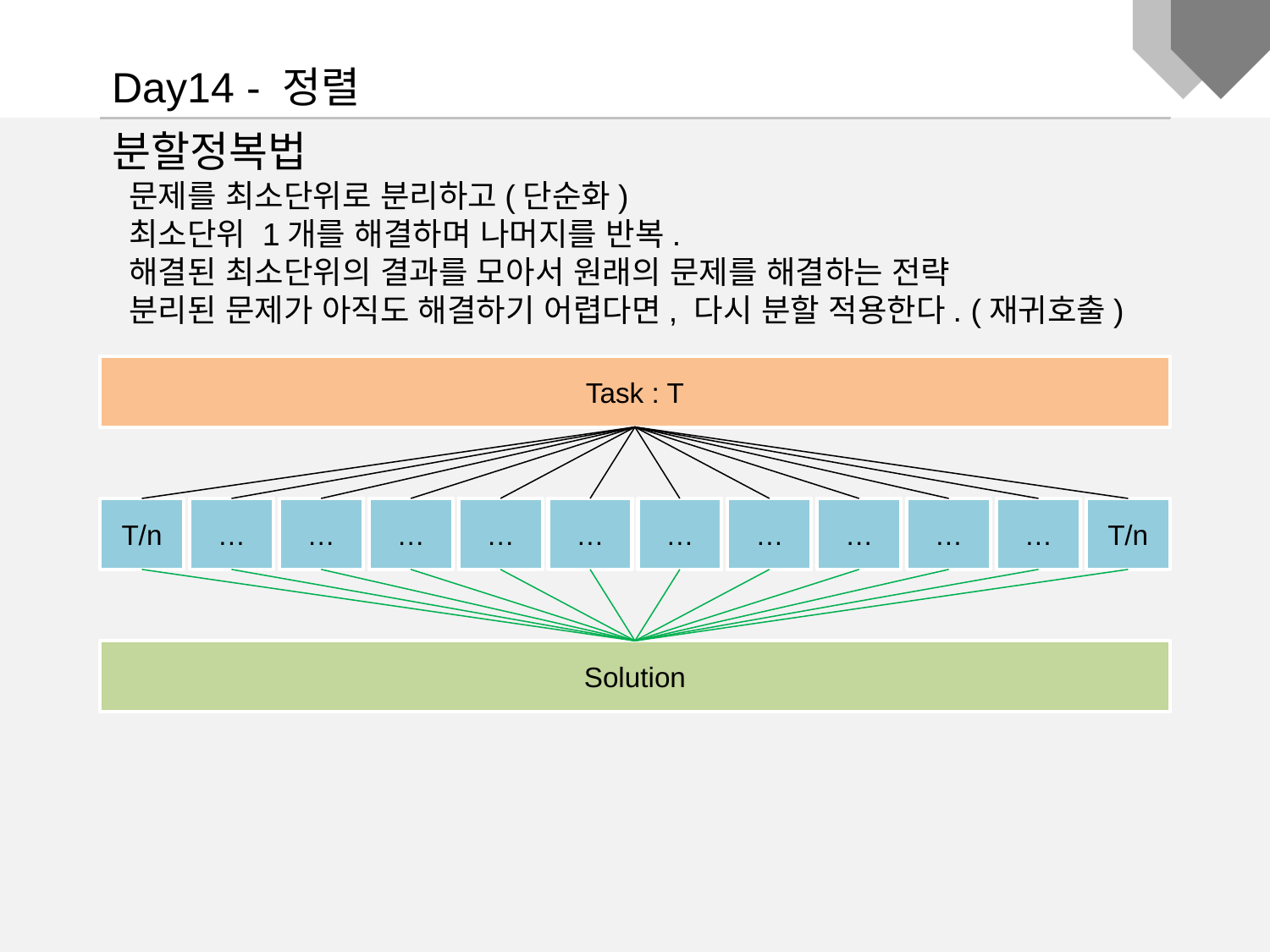

Day14 - 정렬
분할정복법
 문제를 최소단위로 분리하고(단순화)
 최소단위 1개를 해결하며 나머지를 반복.
 해결된 최소단위의 결과를 모아서 원래의 문제를 해결하는 전략
 분리된 문제가 아직도 해결하기 어렵다면, 다시 분할 적용한다. (재귀호출)
Task : T
T/n
…
…
…
…
…
…
…
…
…
…
T/n
Solution